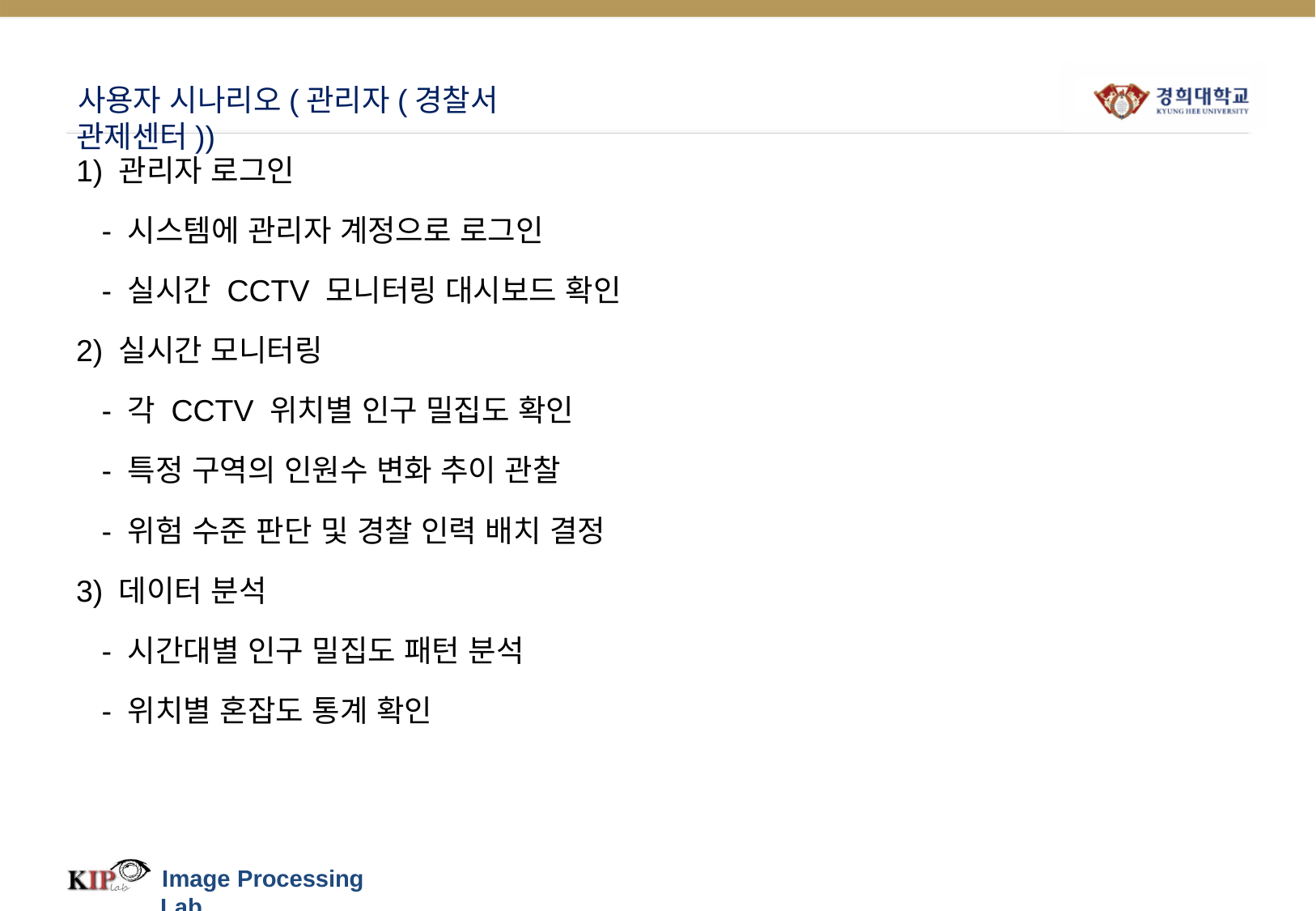

# 사용자 시나리오(관리자(경찰서 관제센터))
1) 관리자 로그인
   - 시스템에 관리자 계정으로 로그인
   - 실시간 CCTV 모니터링 대시보드 확인
2) 실시간 모니터링
   - 각 CCTV 위치별 인구 밀집도 확인
   - 특정 구역의 인원수 변화 추이 관찰
   - 위험 수준 판단 및 경찰 인력 배치 결정
3) 데이터 분석
   - 시간대별 인구 밀집도 패턴 분석
   - 위치별 혼잡도 통계 확인
Image Processing Lab